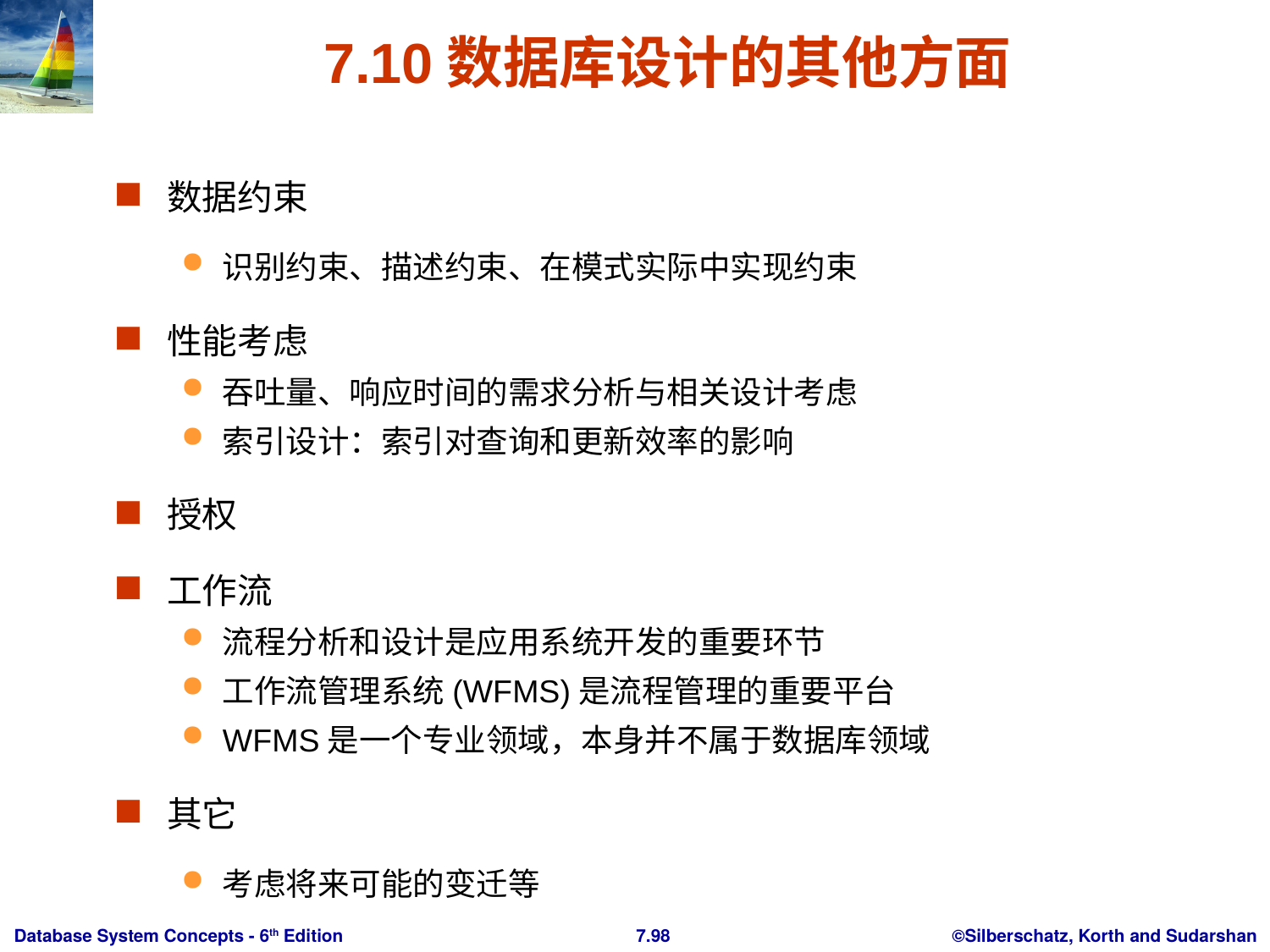

# 7.10数据库设计的其他方面
数据约束
识别约束、描述约束、在模式实际中实现约束
性能考虑
吞吐量、响应时间的需求分析与相关设计考虑
索引设计：索引对查询和更新效率的影响
授权
工作流
流程分析和设计是应用系统开发的重要环节
工作流管理系统(WFMS)是流程管理的重要平台
WFMS是一个专业领域，本身并不属于数据库领域
其它
考虑将来可能的变迁等